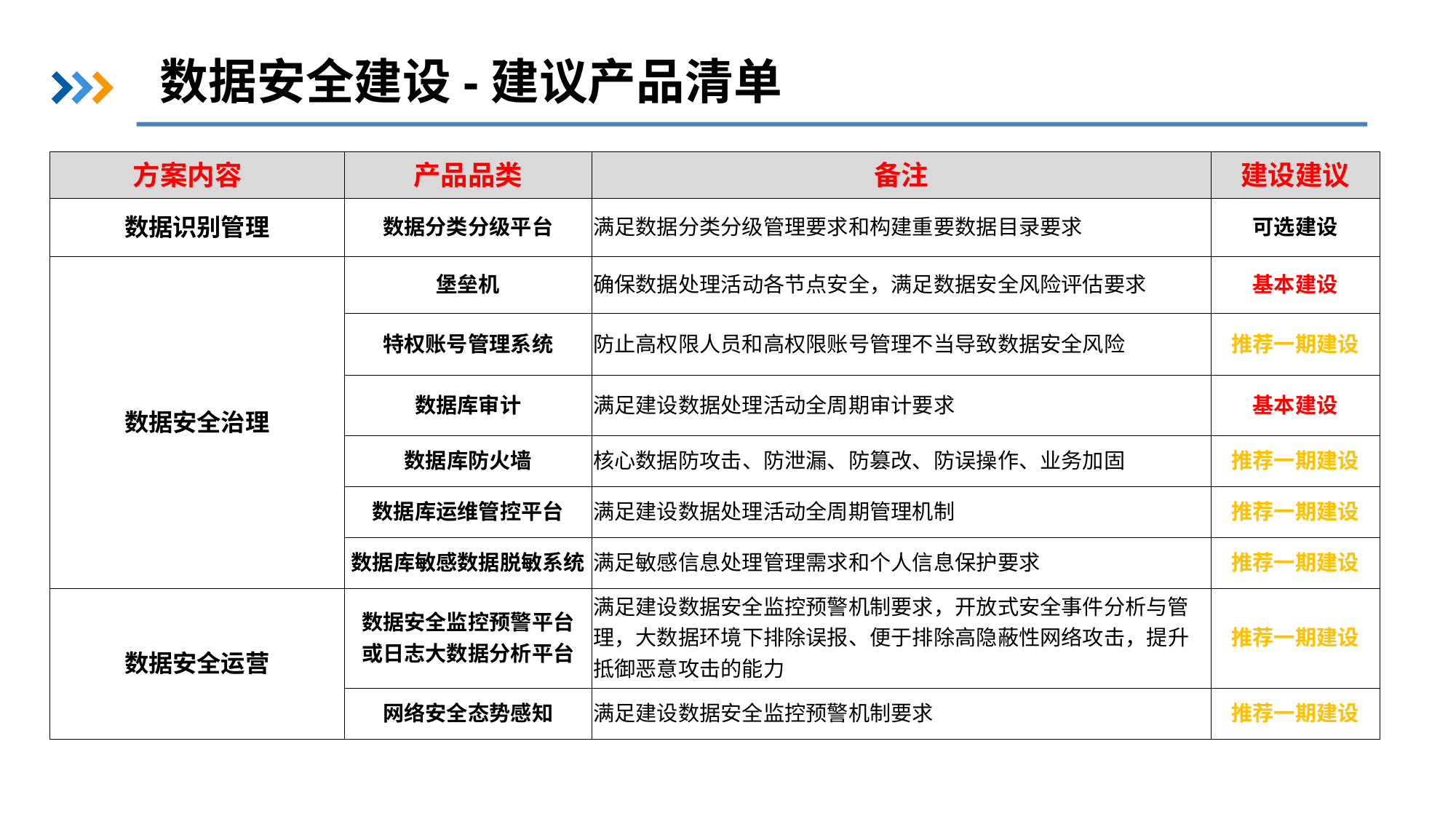

数据安全建设-建议产品清单
| 方案内容 | 产品品类 | 备注 | 建设建议 |
| --- | --- | --- | --- |
| 数据识别管理 | 数据分类分级平台 | 满足数据分类分级管理要求和构建重要数据目录要求 | 可选建设 |
| 数据安全治理 | 堡垒机 | 确保数据处理活动各节点安全，满足数据安全风险评估要求 | 基本建设 |
|  | 特权账号管理系统 | 防止高权限人员和高权限账号管理不当导致数据安全风险 | 推荐一期建设 |
|  | 数据库审计 | 满足建设数据处理活动全周期审计要求 | 基本建设 |
|  | 数据库防火墙 | 核心数据防攻击、防泄漏、防篡改、防误操作、业务加固 | 推荐一期建设 |
|  | 数据库运维管控平台 | 满足建设数据处理活动全周期管理机制 | 推荐一期建设 |
|  | 数据库敏感数据脱敏系统 | 满足敏感信息处理管理需求和个人信息保护要求 | 推荐一期建设 |
| 数据安全运营 | 数据安全监控预警平台 或日志大数据分析平台 | 满足建设数据安全监控预警机制要求，开放式安全事件分析与管理，大数据环境下排除误报、便于排除高隐蔽性网络攻击，提升抵御恶意攻击的能力 | 推荐一期建设 |
|  | 网络安全态势感知 | 满足建设数据安全监控预警机制要求 | 推荐一期建设 |